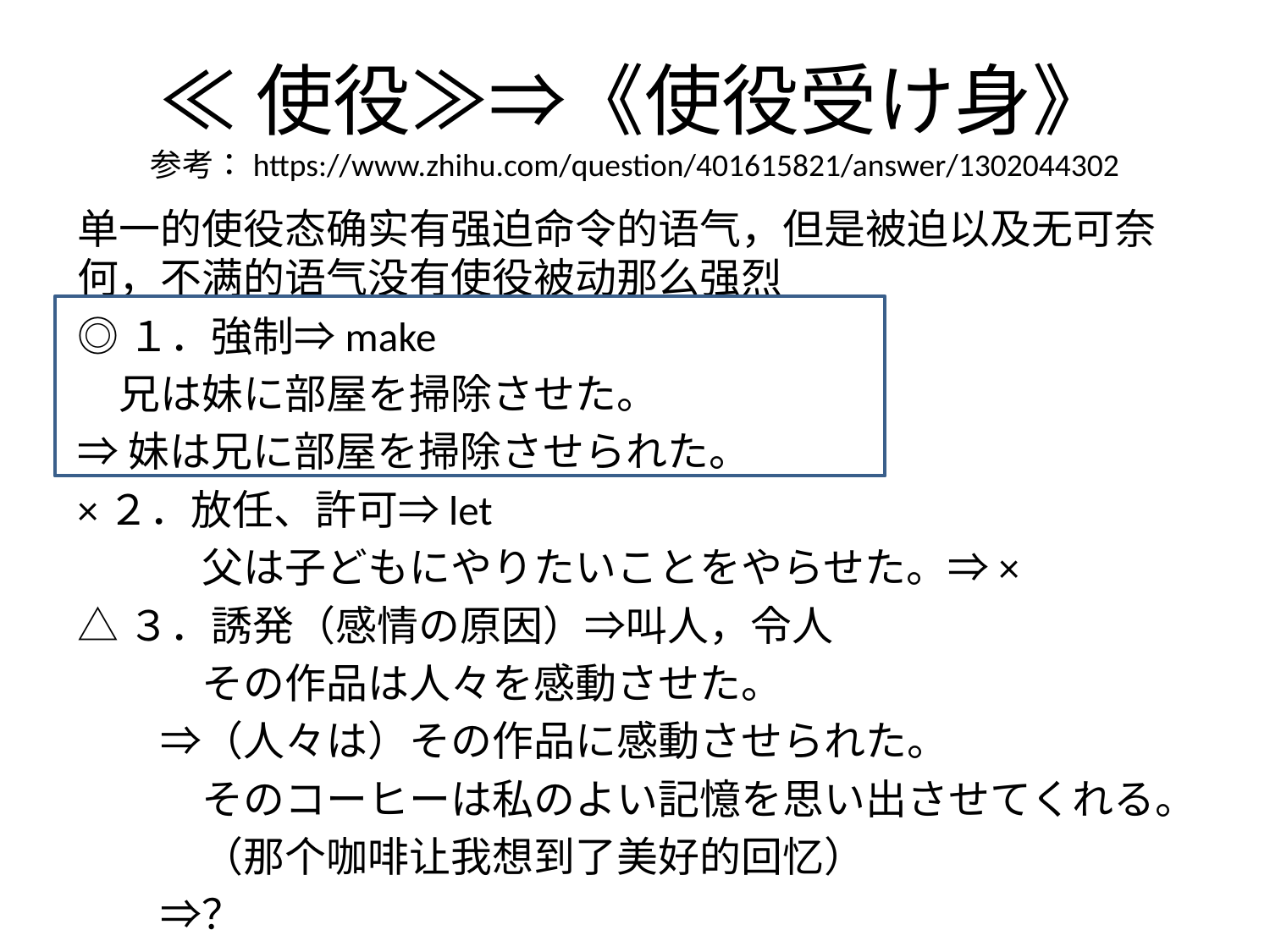

# ≪使役≫⇒《使役受け身》 参考：https://www.zhihu.com/question/401615821/answer/1302044302
单一的使役态确实有强迫命令的语气，但是被迫以及无可奈何，不满的语气没有使役被动那么强烈
◎１．強制⇒make
　兄は妹に部屋を掃除させた。
⇒妹は兄に部屋を掃除させられた。
×２．放任、許可⇒let
　　　父は子どもにやりたいことをやらせた。⇒×
△３．誘発（感情の原因）⇒叫人，令人
　　　その作品は人々を感動させた。
　　⇒（人々は）その作品に感動させられた。
　　　そのコーヒーは私のよい記憶を思い出させてくれる。
　　　（那个咖啡让我想到了美好的回忆）
　　⇒？